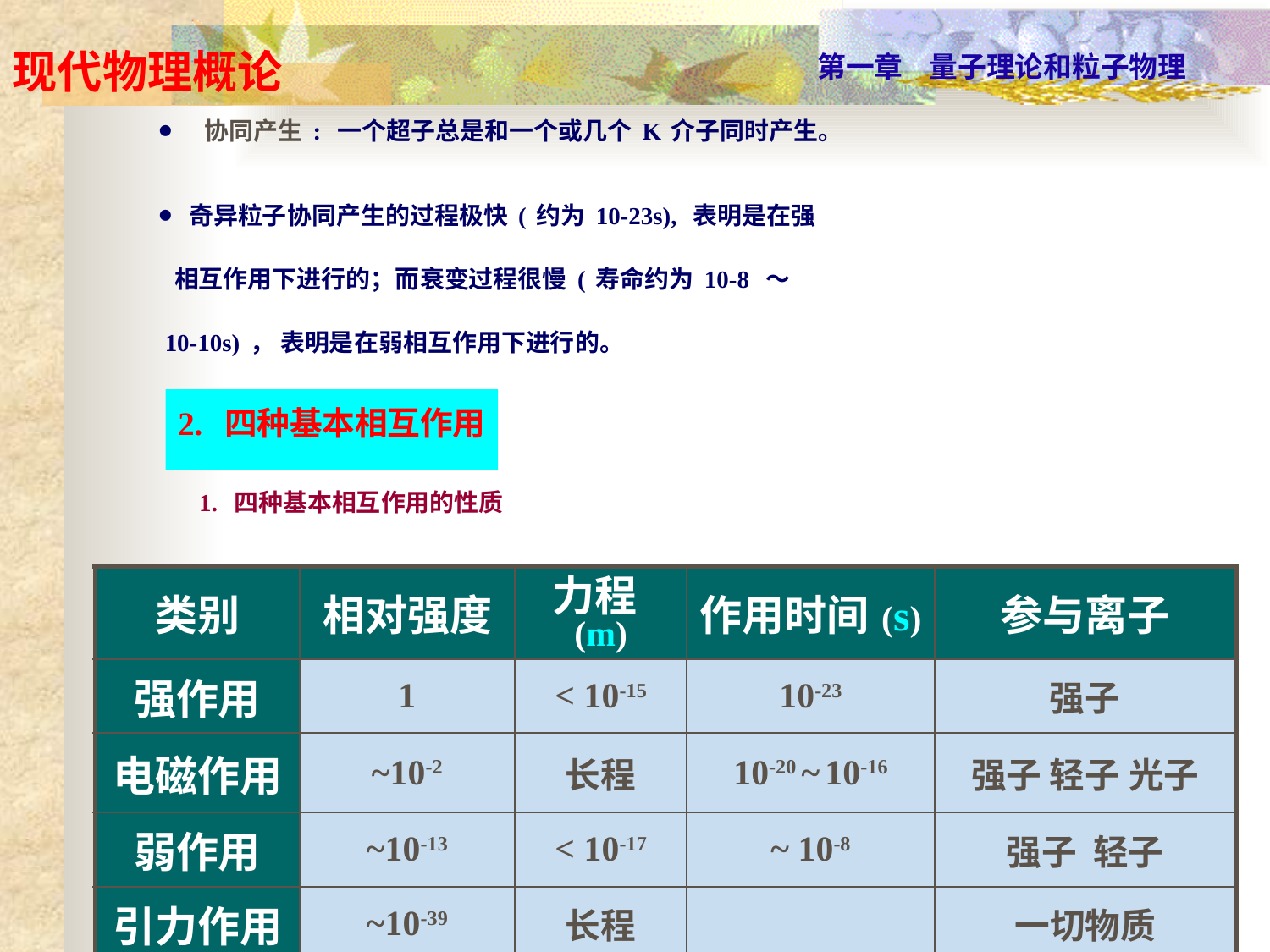

协同产生: 一个超子总是和一个或几个K介子同时产生。
奇异粒子协同产生的过程极快(约为10-23s), 表明是在强
 相互作用下进行的；而衰变过程很慢(寿命约为10-8 ～
 10-10s)， 表明是在弱相互作用下进行的。
2. 四种基本相互作用
1. 四种基本相互作用的性质
| 类别 | 相对强度 | 力程(m) | 作用时间(s) | 参与离子 |
| --- | --- | --- | --- | --- |
| 强作用 | 1 | < 10-15 | 10-23 | 强子 |
| 电磁作用 | ~10-2 | 长程 | 10-20 ~ 10-16 | 强子 轻子 光子 |
| 弱作用 | ~10-13 | < 10-17 | ~ 10-8 | 强子 轻子 |
| 引力作用 | ~10-39 | 长程 |  | 一切物质 |